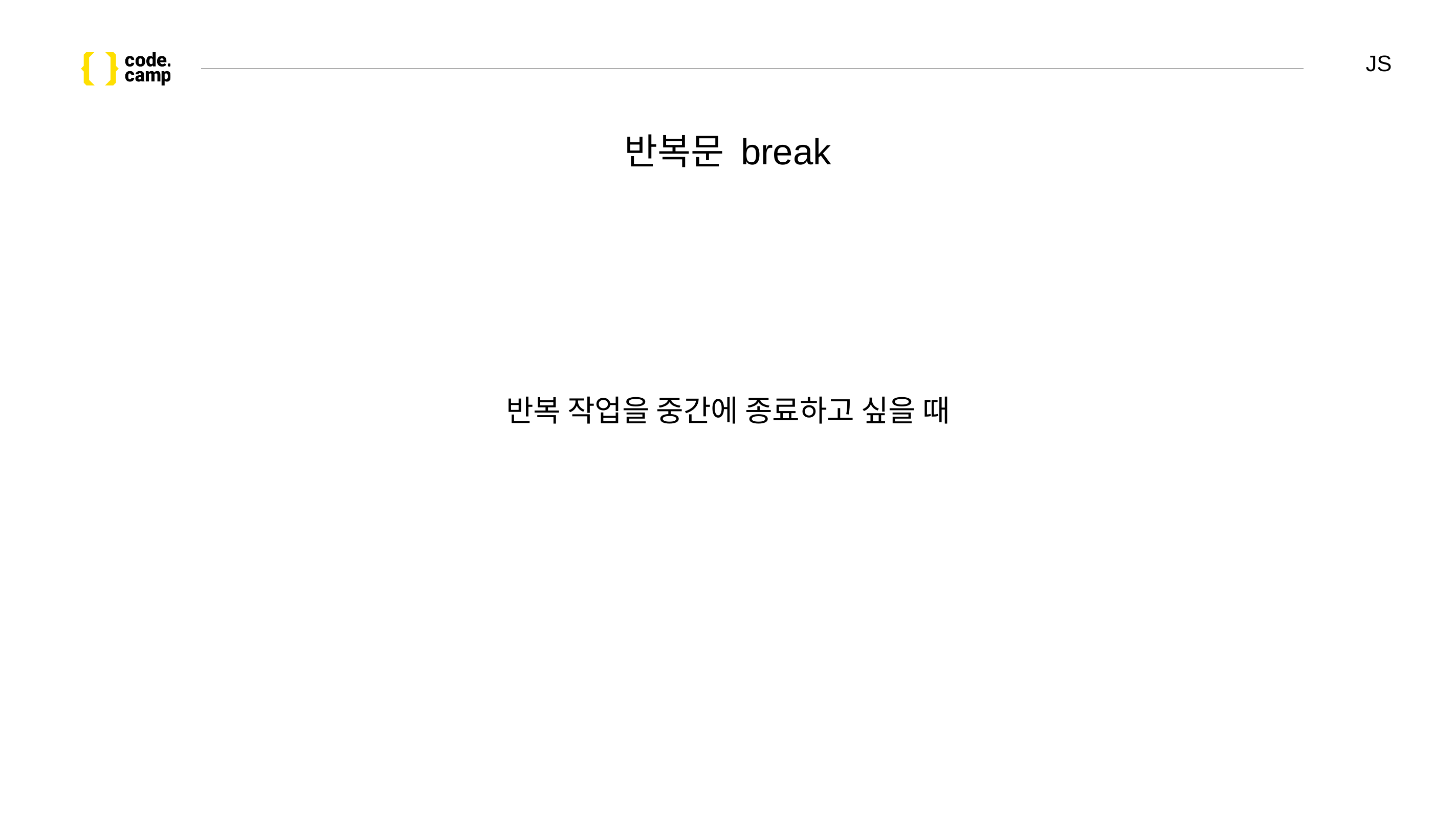

# JS

반복문 break
반복 작업을 중간에 종료하고 싶을 때